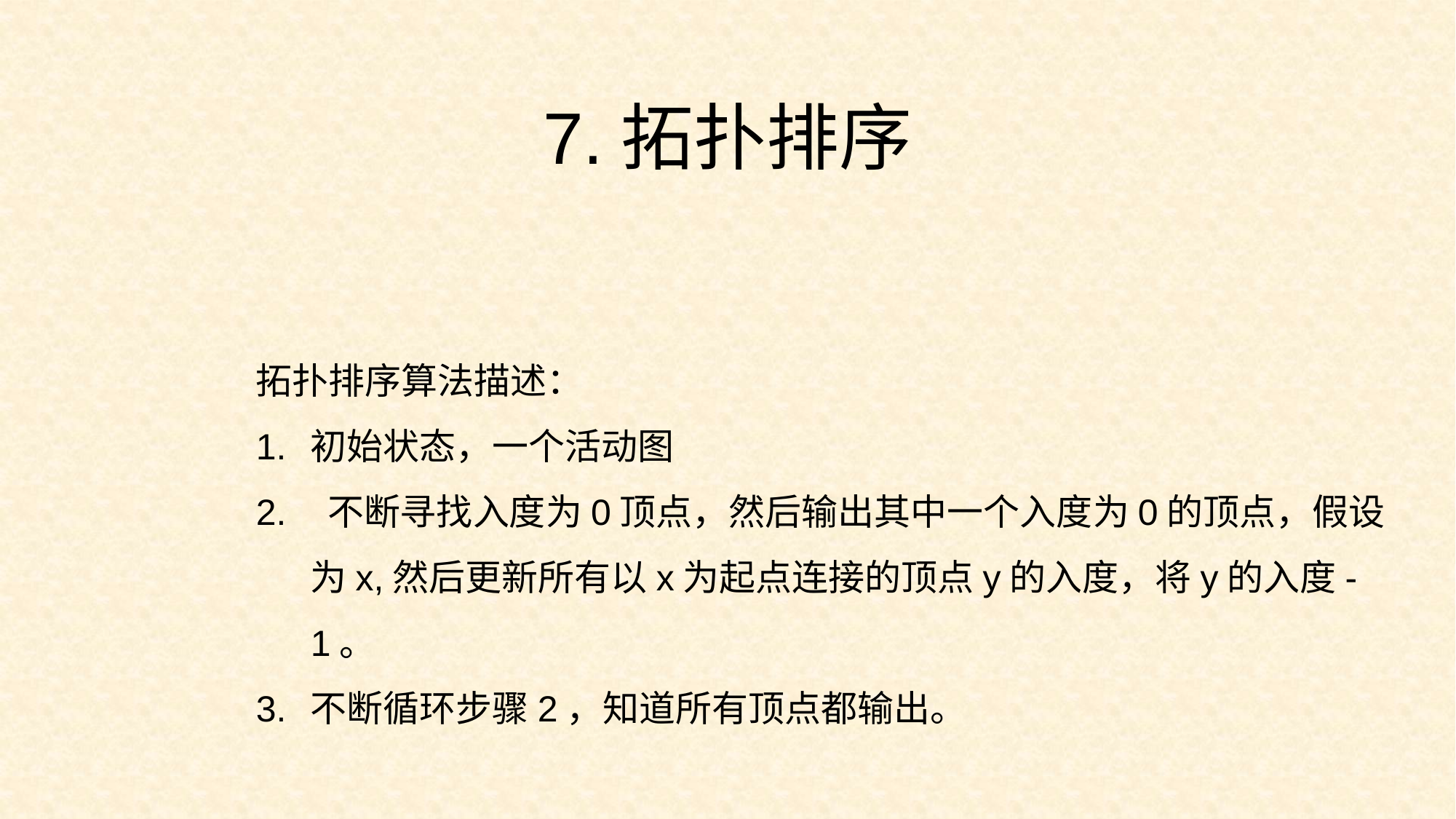

7.拓扑排序
拓扑排序算法描述：
初始状态，一个活动图
 不断寻找入度为0顶点，然后输出其中一个入度为0的顶点，假设为x,然后更新所有以x为起点连接的顶点y的入度，将y的入度-1。
不断循环步骤2，知道所有顶点都输出。